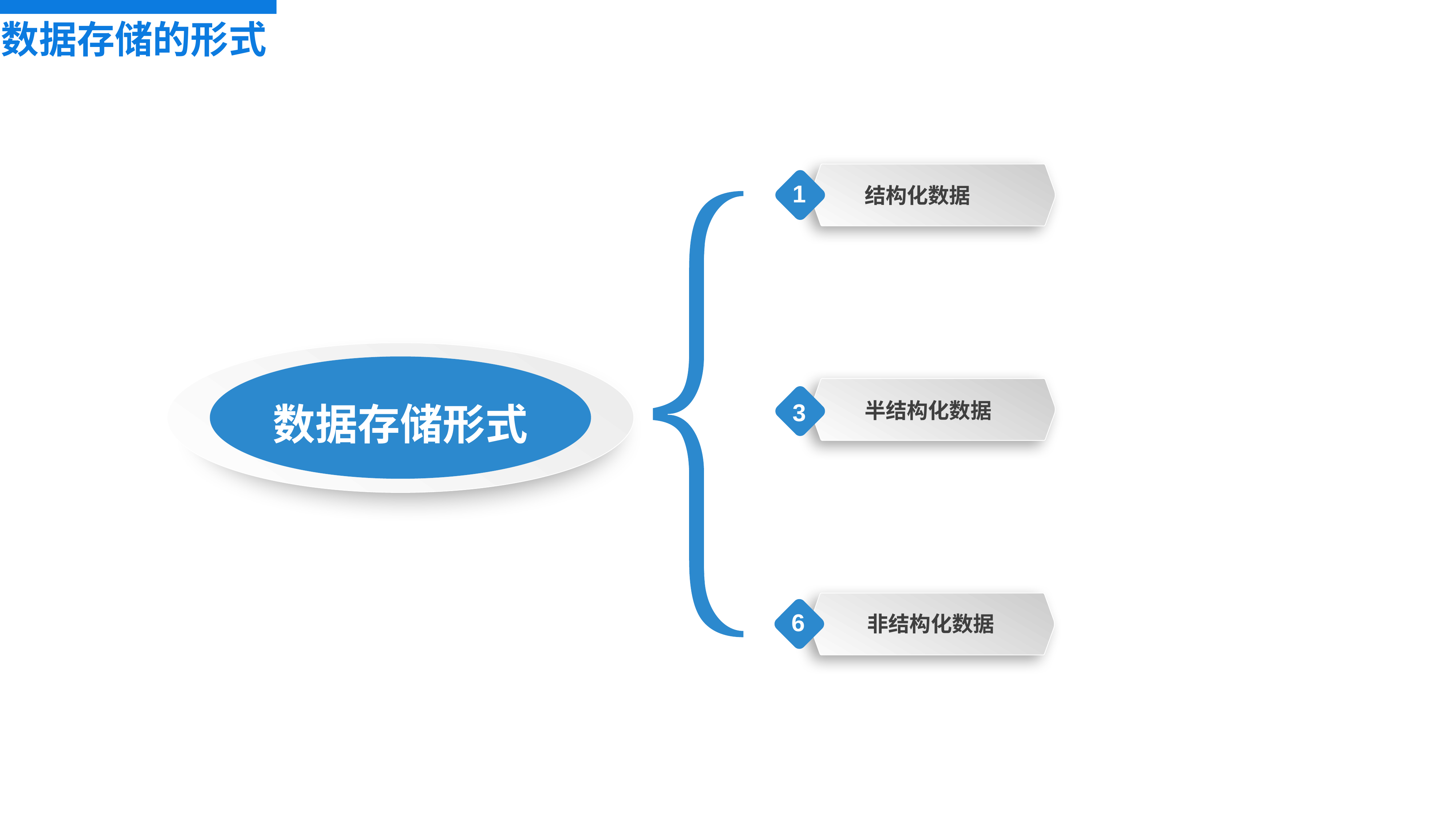

数据存储的形式

1
结构化数据

数据存储形式

半结构化数据
3

6
非结构化数据